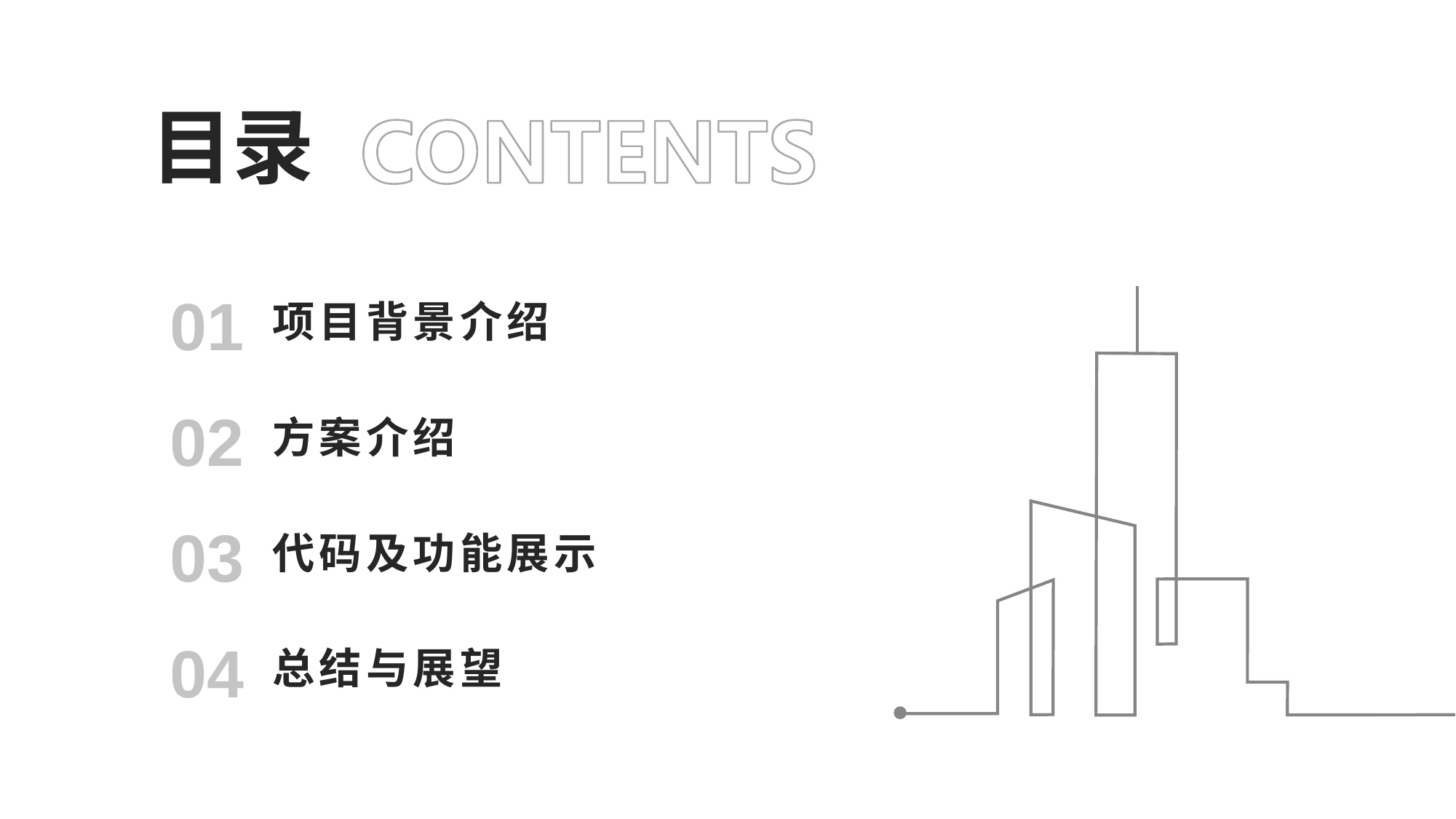

# 目录

01
项目背景介绍
02
方案介绍
03
代码及功能展示
04
总结与展望